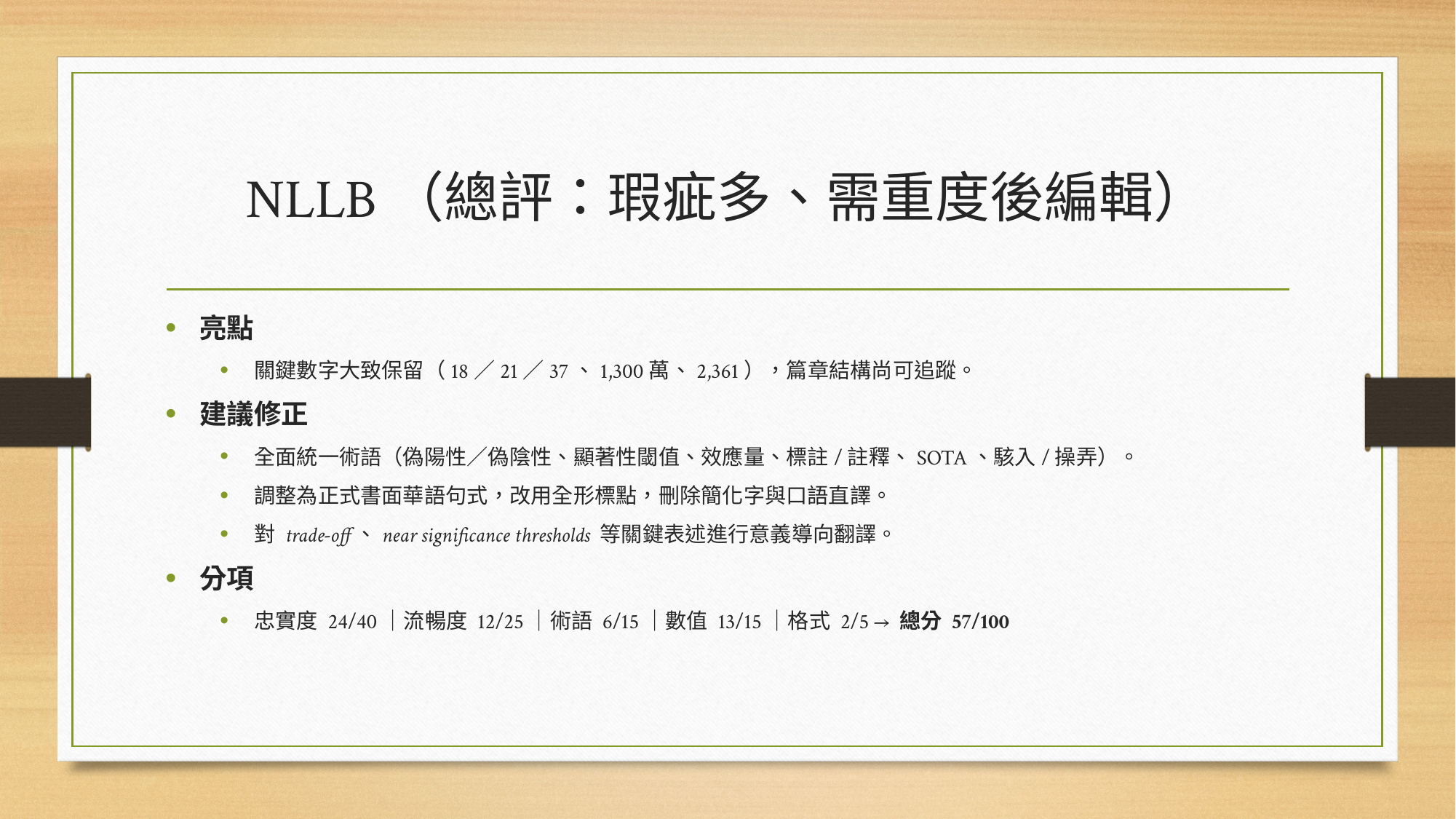

# NLLB（總評：瑕疵多、需重度後編輯）
亮點
關鍵數字大致保留（18／21／37、1,300萬、2,361），篇章結構尚可追蹤。
建議修正
全面統一術語（偽陽性／偽陰性、顯著性閾值、效應量、標註/註釋、SOTA、駭入/操弄）。
調整為正式書面華語句式，改用全形標點，刪除簡化字與口語直譯。
對 trade-off、near significance thresholds 等關鍵表述進行意義導向翻譯。
分項
忠實度 24/40｜流暢度 12/25｜術語 6/15｜數值 13/15｜格式 2/5 → 總分 57/100